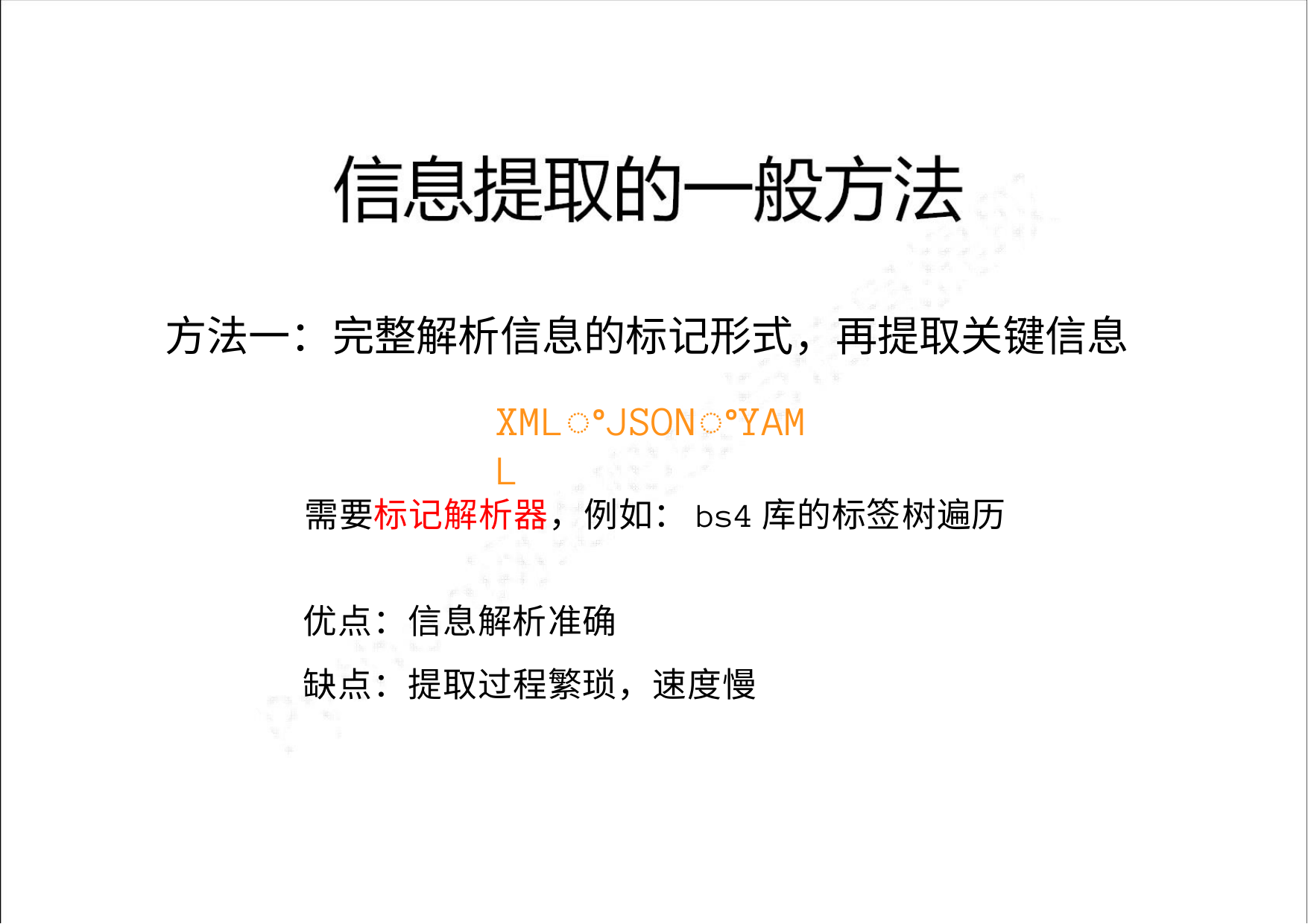

方法一：完整解析信息的标记形式，再提取关键信息
XMLꢀJSONꢀYAML
需要标记解析器，例如：bs4库的标签树遍历
优点：信息解析准确
缺点：提取过程繁琐，速度慢